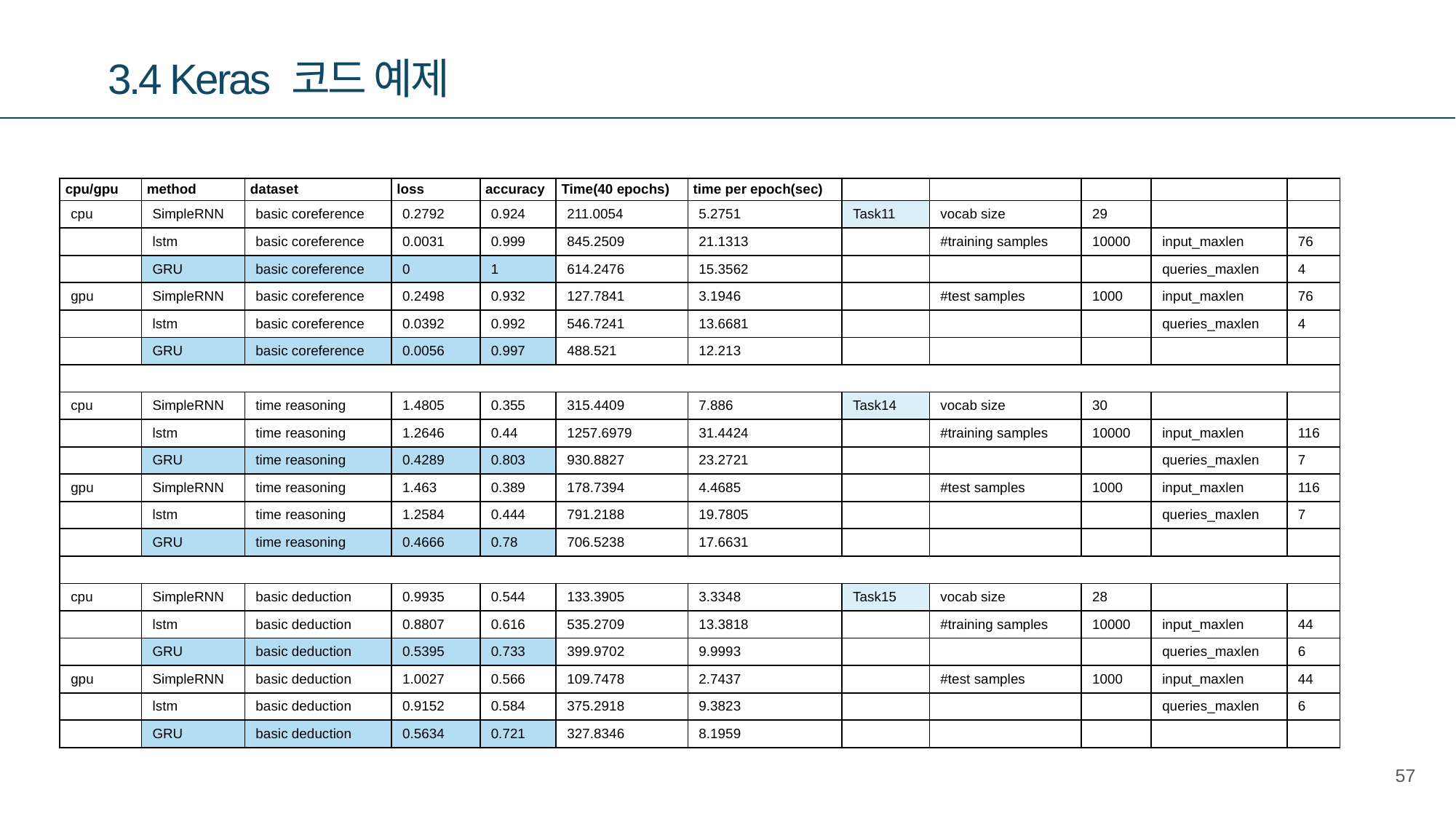

3.4 Keras 코드 예제
| cpu/gpu | method | dataset | loss | accuracy | Time(40 epochs) | time per epoch(sec) |  |  |  |  |  |
| --- | --- | --- | --- | --- | --- | --- | --- | --- | --- | --- | --- |
| cpu | SimpleRNN | basic coreference | 0.2792 | 0.924 | 211.0054 | 5.2751 | Task11 | vocab size | 29 |  |  |
|  | lstm | basic coreference | 0.0031 | 0.999 | 845.2509 | 21.1313 |  | #training samples | 10000 | input\_maxlen | 76 |
|  | GRU | basic coreference | 0 | 1 | 614.2476 | 15.3562 |  |  |  | queries\_maxlen | 4 |
| gpu | SimpleRNN | basic coreference | 0.2498 | 0.932 | 127.7841 | 3.1946 |  | #test samples | 1000 | input\_maxlen | 76 |
|  | lstm | basic coreference | 0.0392 | 0.992 | 546.7241 | 13.6681 |  |  |  | queries\_maxlen | 4 |
|  | GRU | basic coreference | 0.0056 | 0.997 | 488.521 | 12.213 |  |  |  |  |  |
|  |  |  |  |  |  |  |  |  |  |  |  |
| cpu | SimpleRNN | time reasoning | 1.4805 | 0.355 | 315.4409 | 7.886 | Task14 | vocab size | 30 |  |  |
|  | lstm | time reasoning | 1.2646 | 0.44 | 1257.6979 | 31.4424 |  | #training samples | 10000 | input\_maxlen | 116 |
|  | GRU | time reasoning | 0.4289 | 0.803 | 930.8827 | 23.2721 |  |  |  | queries\_maxlen | 7 |
| gpu | SimpleRNN | time reasoning | 1.463 | 0.389 | 178.7394 | 4.4685 |  | #test samples | 1000 | input\_maxlen | 116 |
|  | lstm | time reasoning | 1.2584 | 0.444 | 791.2188 | 19.7805 |  |  |  | queries\_maxlen | 7 |
|  | GRU | time reasoning | 0.4666 | 0.78 | 706.5238 | 17.6631 |  |  |  |  |  |
|  |  |  |  |  |  |  |  |  |  |  |  |
| cpu | SimpleRNN | basic deduction | 0.9935 | 0.544 | 133.3905 | 3.3348 | Task15 | vocab size | 28 |  |  |
|  | lstm | basic deduction | 0.8807 | 0.616 | 535.2709 | 13.3818 |  | #training samples | 10000 | input\_maxlen | 44 |
|  | GRU | basic deduction | 0.5395 | 0.733 | 399.9702 | 9.9993 |  |  |  | queries\_maxlen | 6 |
| gpu | SimpleRNN | basic deduction | 1.0027 | 0.566 | 109.7478 | 2.7437 |  | #test samples | 1000 | input\_maxlen | 44 |
|  | lstm | basic deduction | 0.9152 | 0.584 | 375.2918 | 9.3823 |  |  |  | queries\_maxlen | 6 |
|  | GRU | basic deduction | 0.5634 | 0.721 | 327.8346 | 8.1959 |  |  |  |  |  |